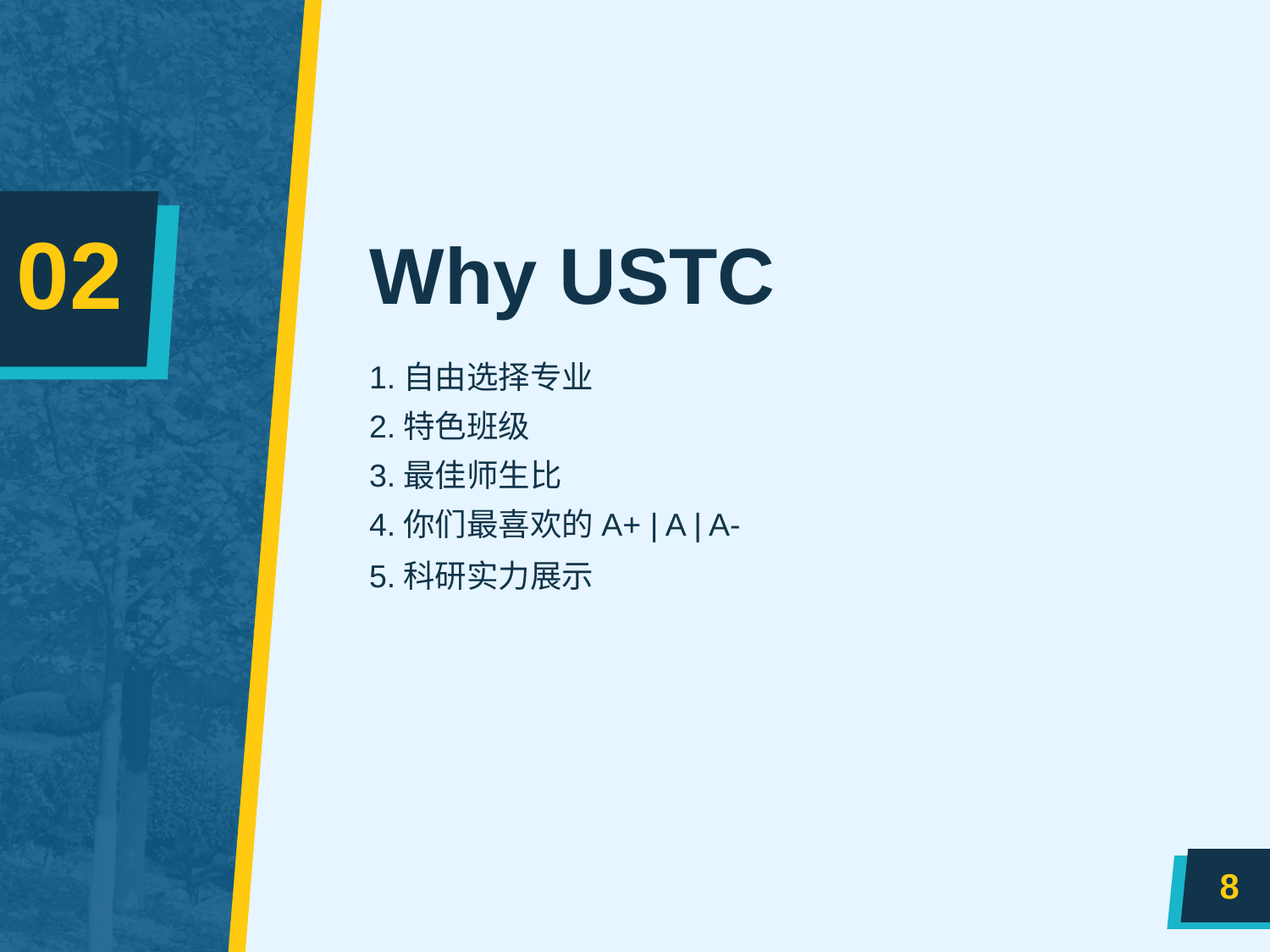

# Why USTC
02
1.自由选择专业
2.特色班级
3.最佳师生比
4.你们最喜欢的A+ | A | A-
5.科研实力展示
8